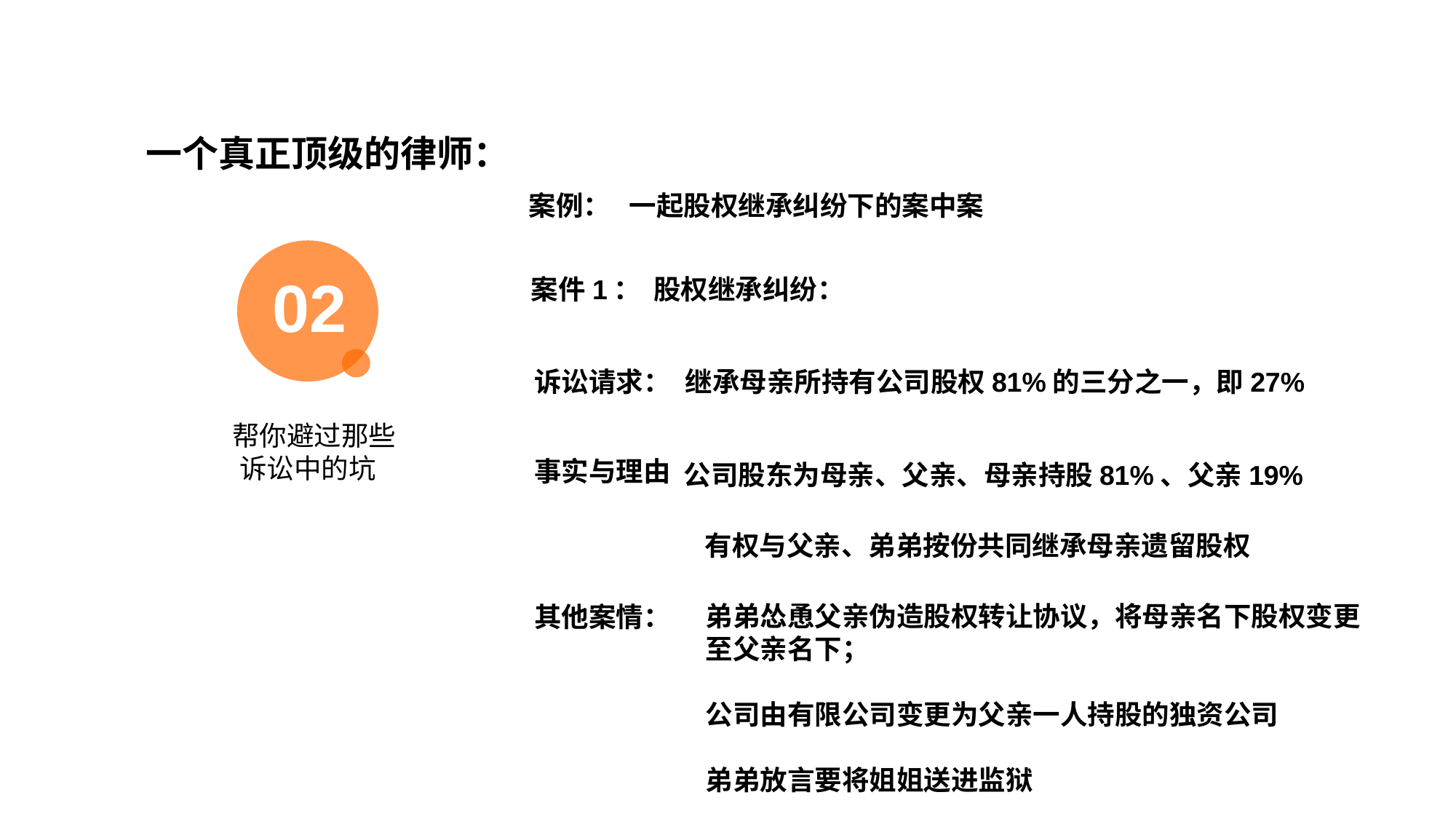

目录展示如果想增加/去除观点数量，复制增加/去除，间距均分
一个真正顶级的律师：
案例：   一起股权继承纠纷下的案中案

02
 案件1：  股权继承纠纷：

诉讼请求：
继承母亲所持有公司股权81%的三分之一，即27%
 帮你避过那些
诉讼中的坑
事实与理由
公司股东为母亲、父亲、母亲持股81%、父亲19%
有权与父亲、弟弟按份共同继承母亲遗留股权
弟弟怂恿父亲伪造股权转让协议，将母亲名下股权变更
至父亲名下；

公司由有限公司变更为父亲一人持股的独资公司

弟弟放言要将姐姐送进监狱
其他案情：